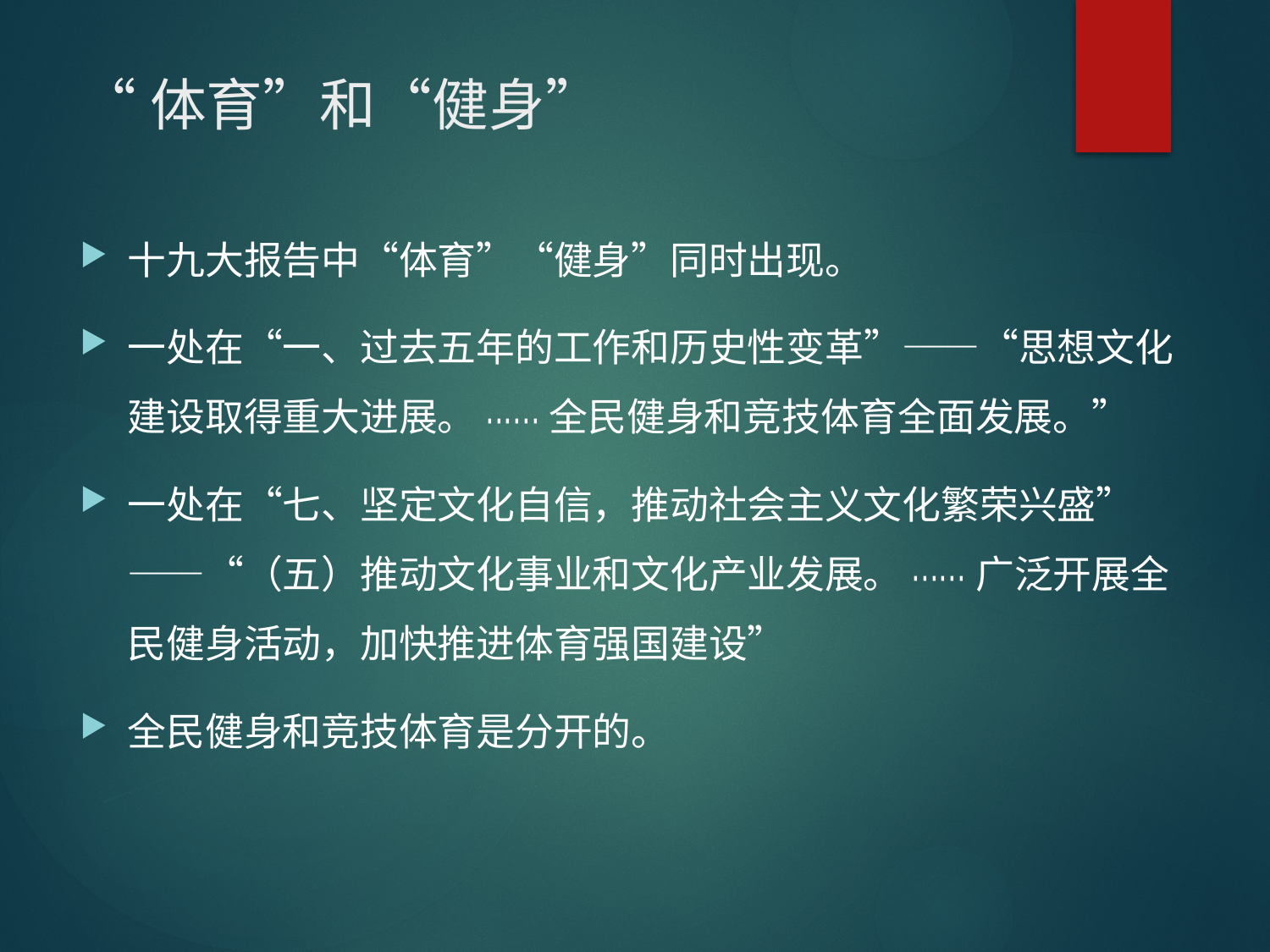

# “体育”和“健身”
十九大报告中“体育”“健身”同时出现。
一处在“一、过去五年的工作和历史性变革”——“思想文化建设取得重大进展。······全民健身和竞技体育全面发展。”
一处在“七、坚定文化自信，推动社会主义文化繁荣兴盛”——“（五）推动文化事业和文化产业发展。······广泛开展全民健身活动，加快推进体育强国建设”
全民健身和竞技体育是分开的。